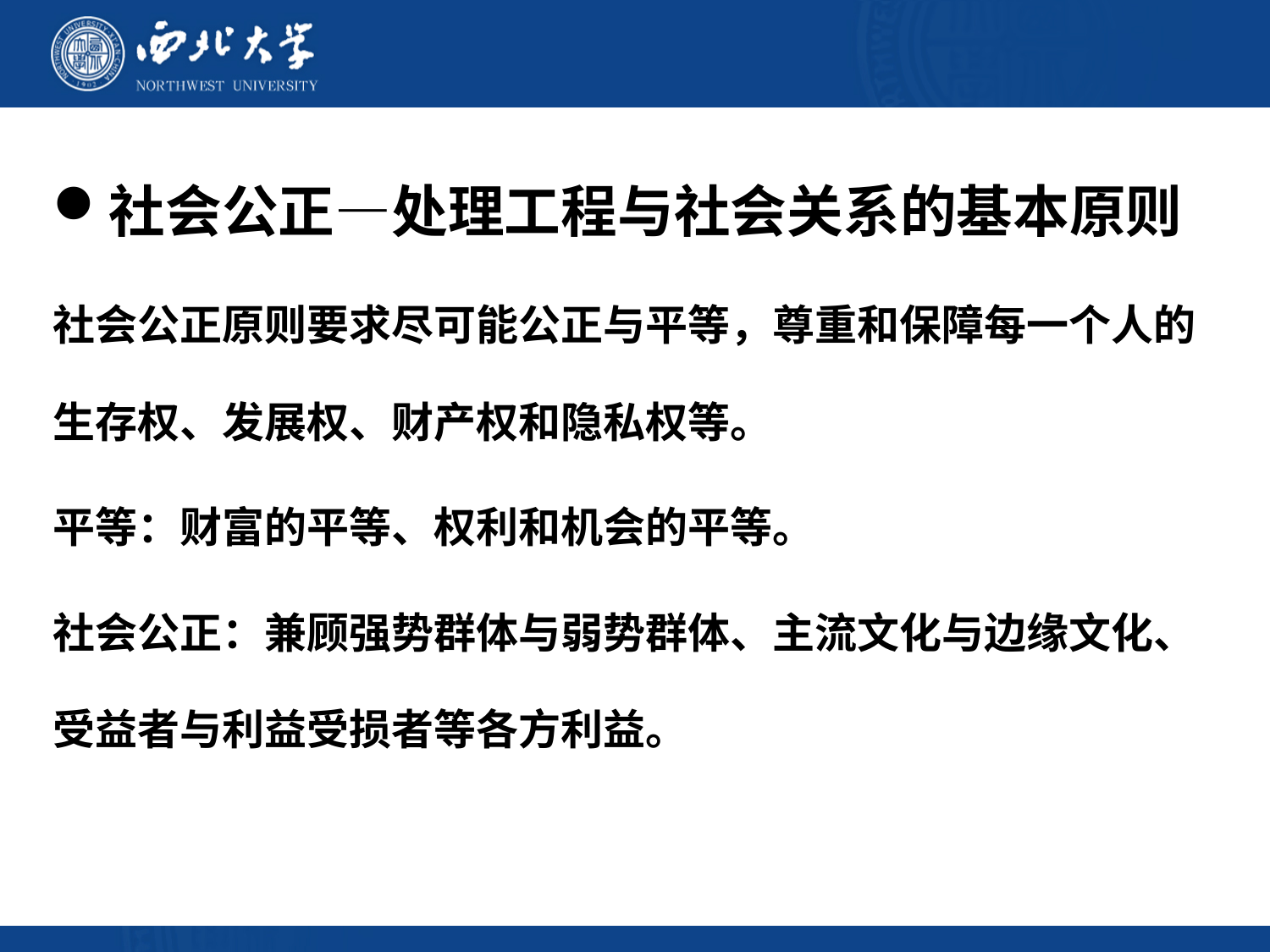

社会公正—处理工程与社会关系的基本原则
社会公正原则要求尽可能公正与平等，尊重和保障每一个人的生存权、发展权、财产权和隐私权等。
平等：财富的平等、权利和机会的平等。
社会公正：兼顾强势群体与弱势群体、主流文化与边缘文化、受益者与利益受损者等各方利益。